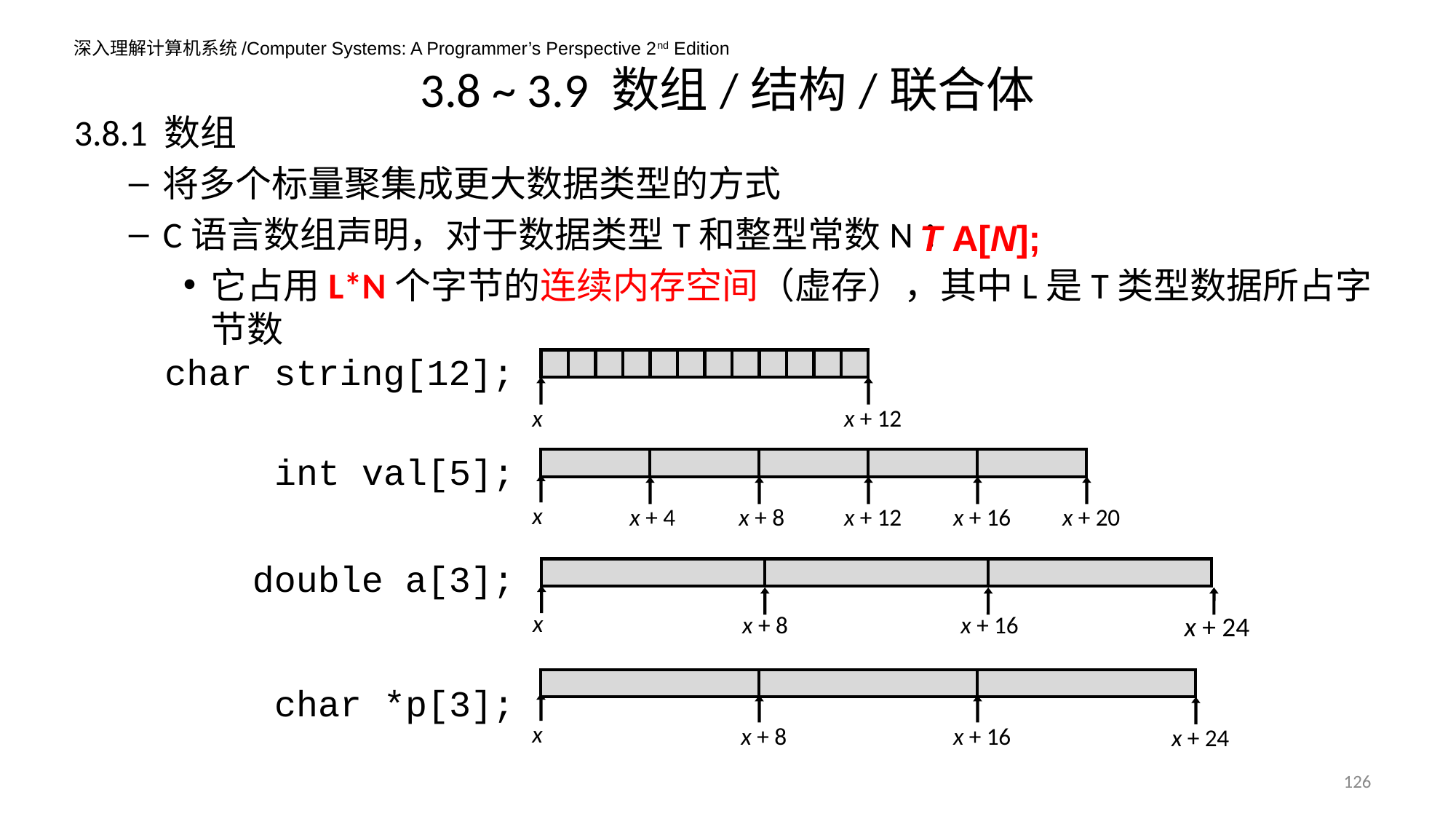

# 3.8 ~ 3.9 数组/结构/联合体
3.8.1 数组
将多个标量聚集成更大数据类型的方式
C语言数组声明，对于数据类型T和整型常数N：
它占用L*N个字节的连续内存空间（虚存），其中L是T类型数据所占字节数
T A[N];
char string[12];

x
x + 12
int val[5];

x
x + 4
x + 8
x + 12
x + 16
x + 20
double a[3];

x
x + 8
x + 16
x + 24

x
x + 8
x + 16
x + 24
char *p[3];
126